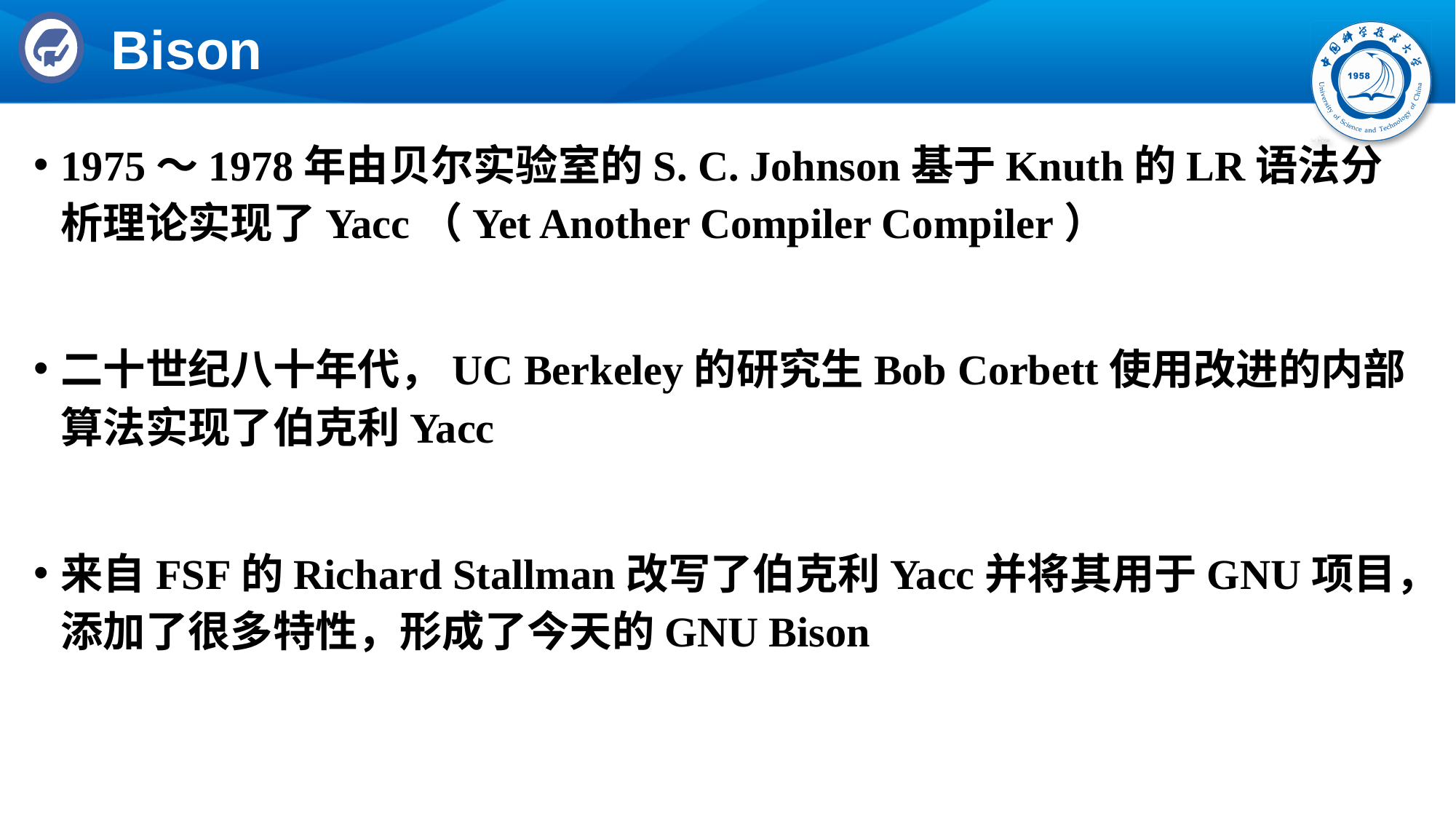

# Bison
1975～1978年由贝尔实验室的S. C. Johnson基于Knuth的LR语法分析理论实现了Yacc（Yet Another Compiler Compiler）

二十世纪八十年代，UC Berkeley的研究生Bob Corbett使用改进的内部算法实现了伯克利Yacc

来自FSF的Richard Stallman改写了伯克利Yacc并将其用于GNU项目，添加了很多特性，形成了今天的GNU Bison